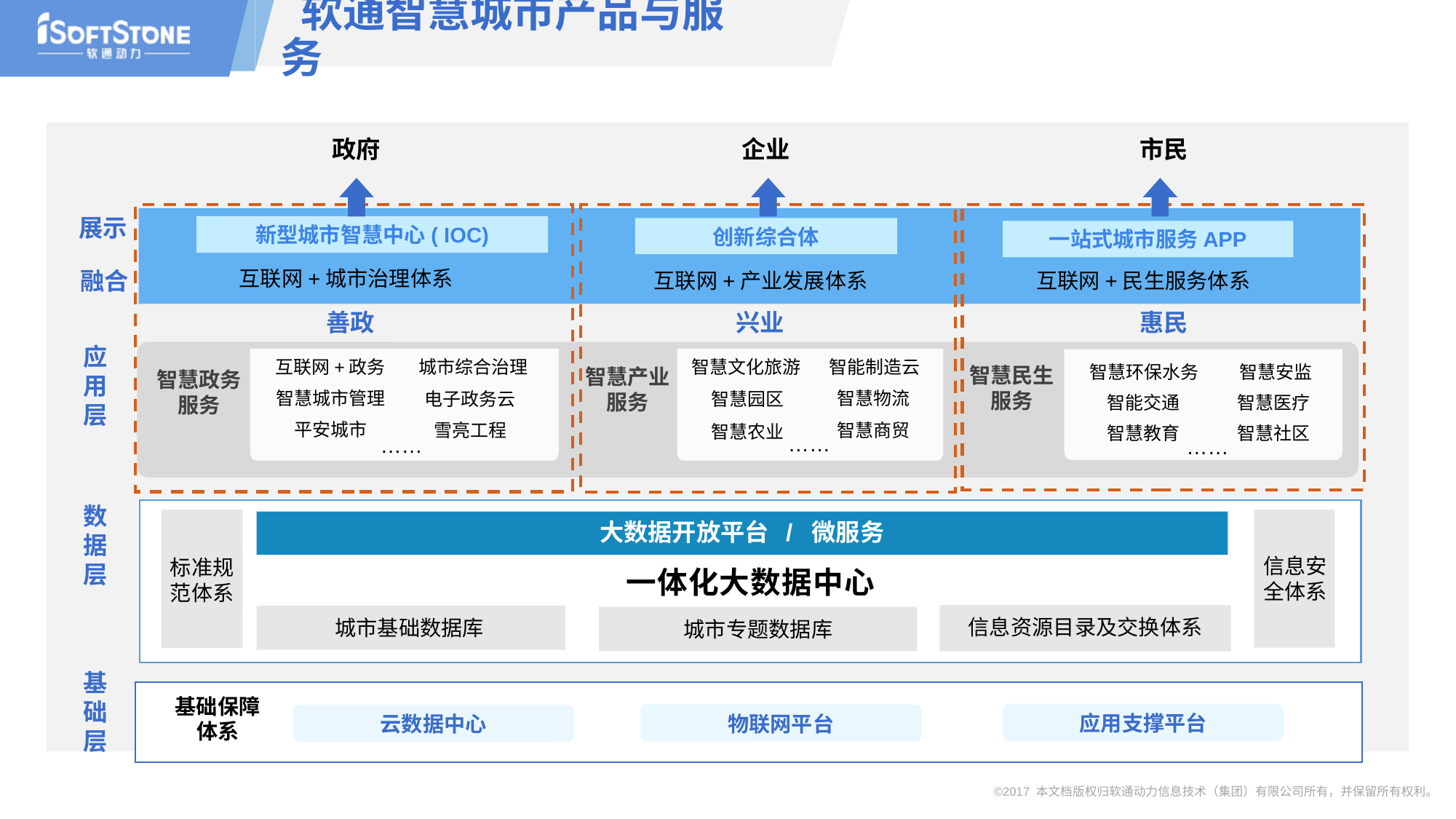

软通智慧城市产品与服务

政府
市民
企业

展示

新型城市智慧中心( IOC)
创新综合体
一站式城市服务APP
互联网+城市治理体系
融合
互联网+产业发展体系
互联网+民生服务体系
善政
兴业
惠民
应用
层

智慧民生
服务

互联网+政务
城市综合治理
智慧文化旅游
智能制造云
智慧环保水务
智慧安监
智慧产业
服务
智慧政务
服务
智慧城市管理
电子政务云
智慧园区
智慧物流
智能交通
智慧医疗
平安城市
雪亮工程
智慧商贸
智慧农业
智慧教育
智慧社区
……
……
……
数据
层
一体化大数据中心

大数据开放平台  /  微服务

信息安全体系
标准规范体系

信息资源目录及交换体系
城市基础数据库

城市专题数据库
基础层

基础保障体系
应用支撑平台
物联网平台
云数据中心